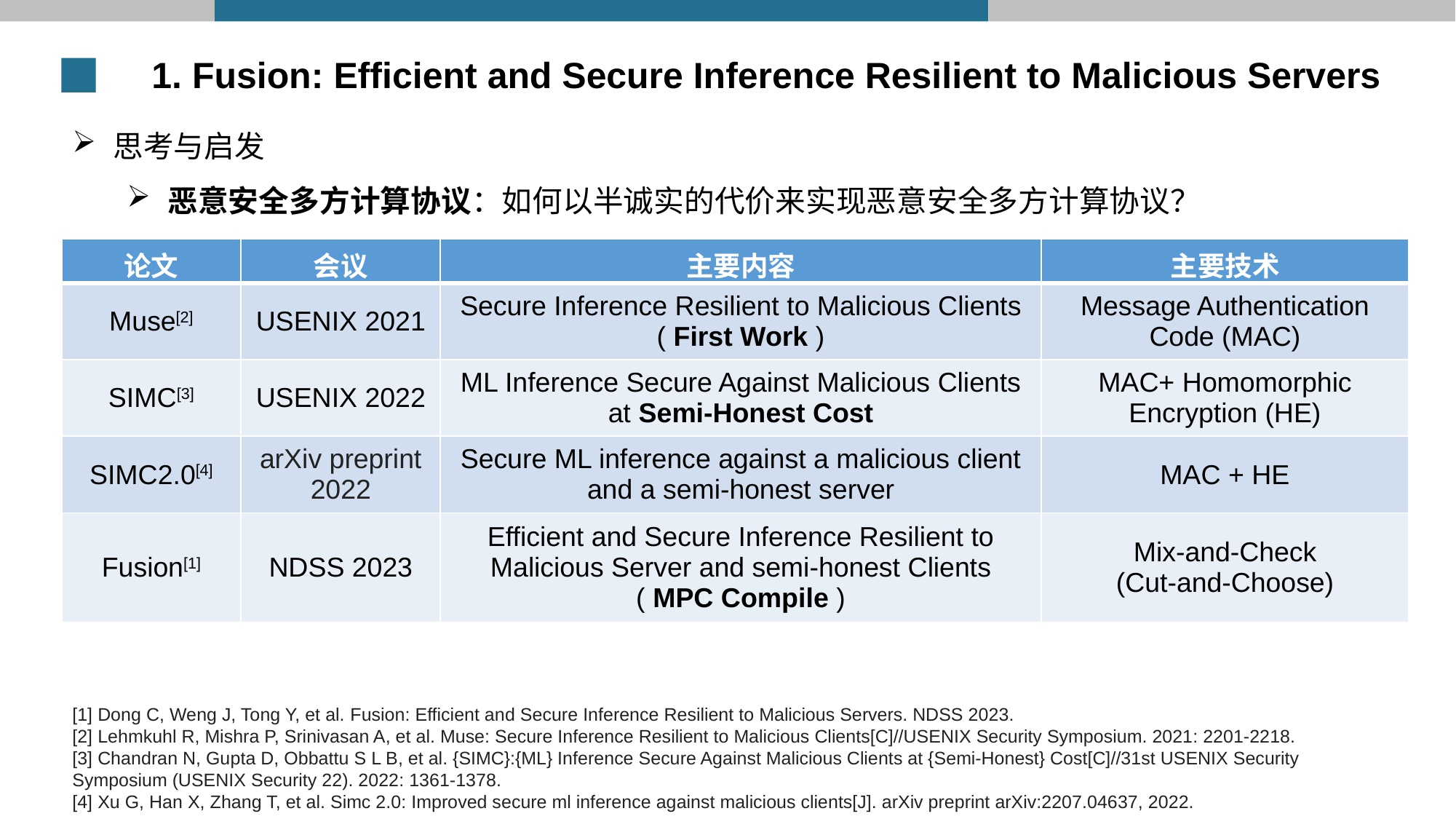

1. Fusion: Efficient and Secure Inference Resilient to Malicious Servers
思考与启发
恶意安全多方计算协议：如何以半诚实的代价来实现恶意安全多方计算协议？
| 论文 | 会议 | 主要内容 | 主要技术 |
| --- | --- | --- | --- |
| Muse[2] | USENIX 2021 | Secure Inference Resilient to Malicious Clients ( First Work ) | Message Authentication Code (MAC) |
| SIMC[3] | USENIX 2022 | ML Inference Secure Against Malicious Clients at Semi-Honest Cost | MAC+ Homomorphic Encryption (HE) |
| SIMC2.0[4] | arXiv preprint 2022 | Secure ML inference against a malicious client and a semi-honest server | MAC + HE |
| Fusion[1] | NDSS 2023 | Efficient and Secure Inference Resilient to Malicious Server and semi-honest Clients ( MPC Compile ) | Mix-and-Check (Cut-and-Choose) |
[1] Dong C, Weng J, Tong Y, et al. Fusion: Efficient and Secure Inference Resilient to Malicious Servers. NDSS 2023.
[2] Lehmkuhl R, Mishra P, Srinivasan A, et al. Muse: Secure Inference Resilient to Malicious Clients[C]//USENIX Security Symposium. 2021: 2201-2218.
[3] Chandran N, Gupta D, Obbattu S L B, et al. {SIMC}:{ML} Inference Secure Against Malicious Clients at {Semi-Honest} Cost[C]//31st USENIX Security Symposium (USENIX Security 22). 2022: 1361-1378.
[4] Xu G, Han X, Zhang T, et al. Simc 2.0: Improved secure ml inference against malicious clients[J]. arXiv preprint arXiv:2207.04637, 2022.